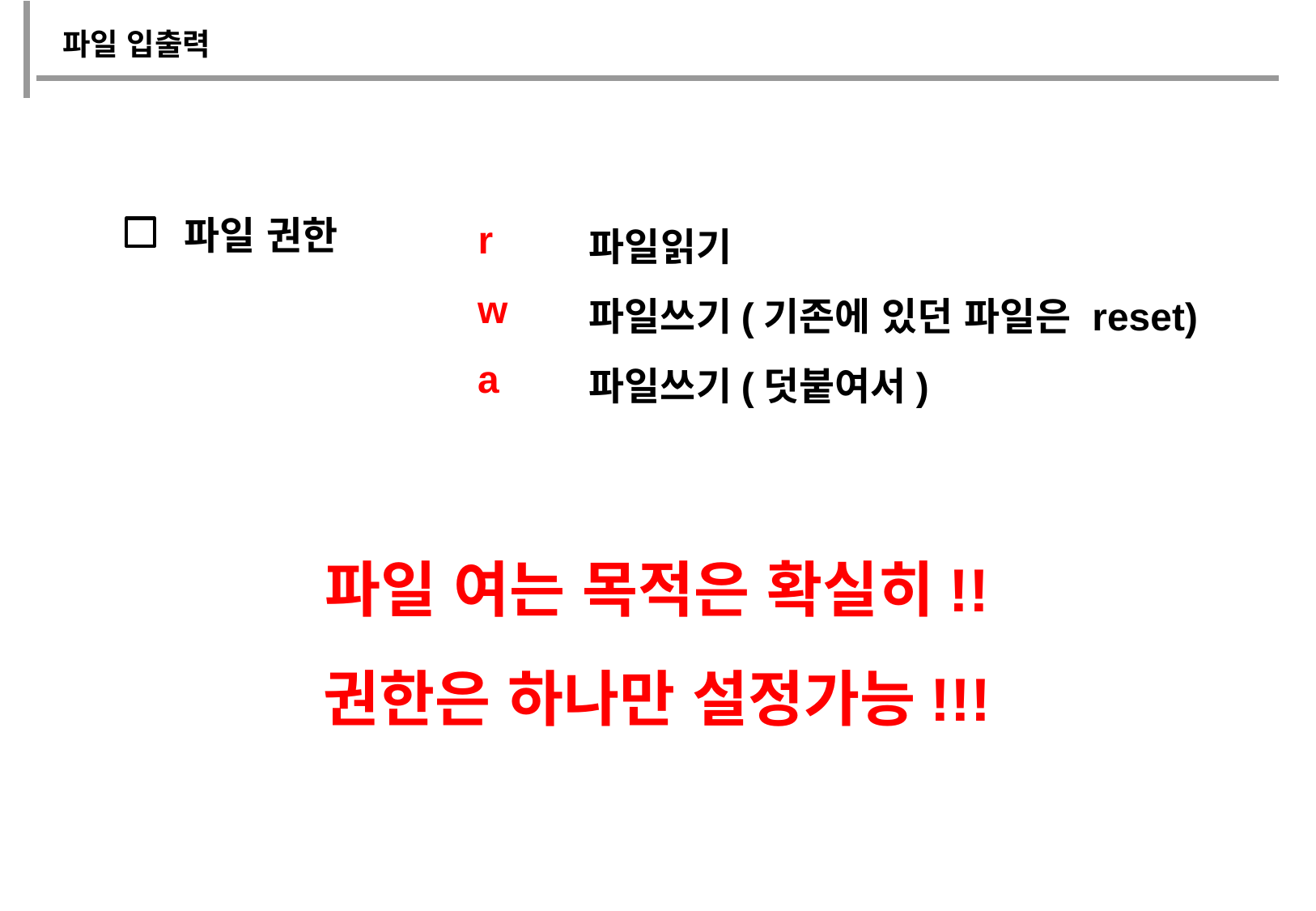

파일 입출력

r
w
a
파일읽기
파일쓰기(기존에 있던 파일은 reset)
파일쓰기(덧붙여서)
파일 권한

파일 여는 목적은 확실히!!
권한은 하나만 설정가능!!!